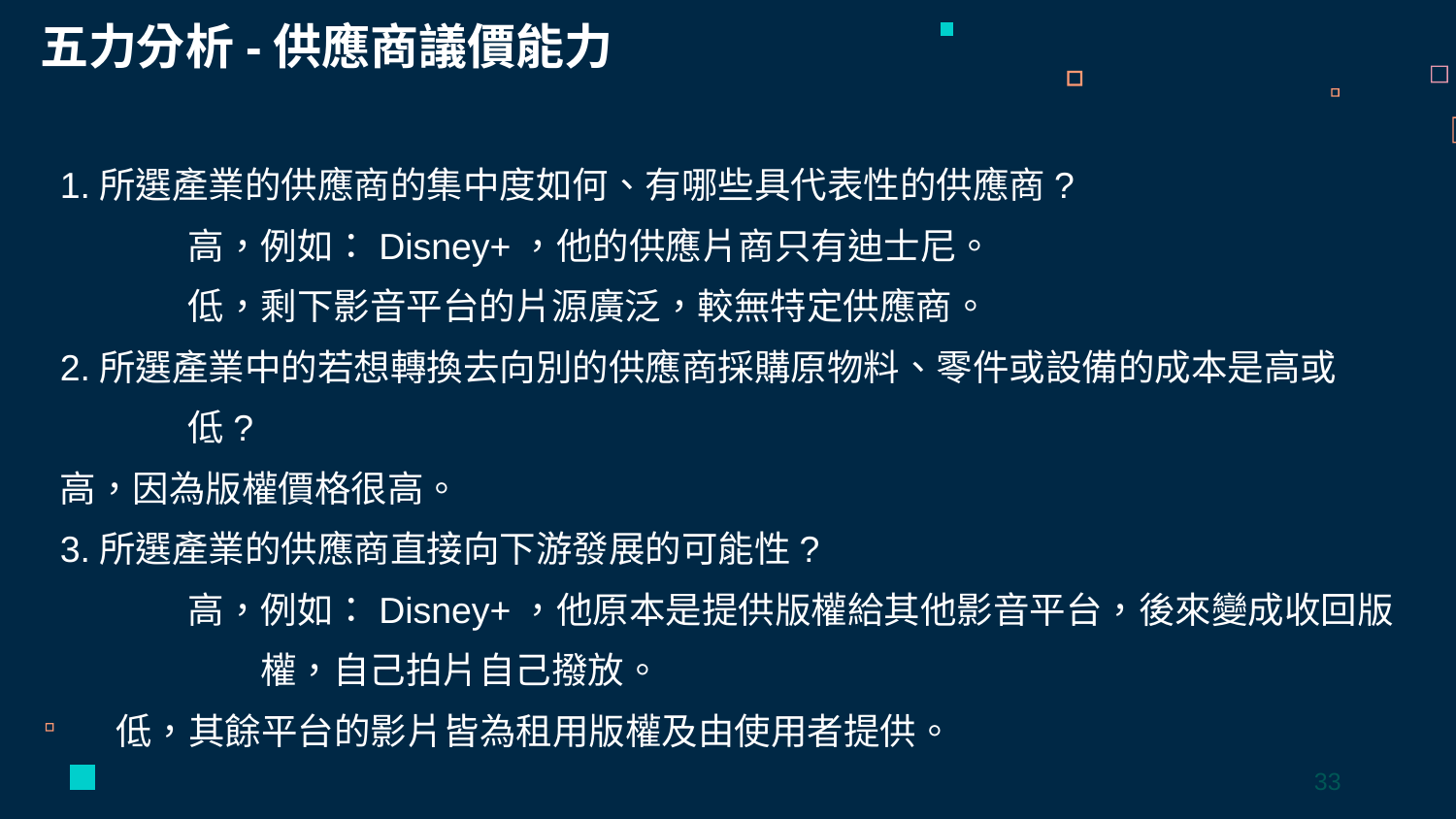

五力分析-供應商議價能力
1.所選產業的供應商的集中度如何、有哪些具代表性的供應商?
	高，例如：Disney+，他的供應片商只有迪士尼。
	低，剩下影音平台的片源廣泛，較無特定供應商。
2.所選產業中的若想轉換去向別的供應商採購原物料、零件或設備的成本是高或低?
高，因為版權價格很高。
3.所選產業的供應商直接向下游發展的可能性?
高，例如：Disney+，他原本是提供版權給其他影音平台，後來變成收回版權，自己拍片自己撥放。
低，其餘平台的影片皆為租用版權及由使用者提供。
33